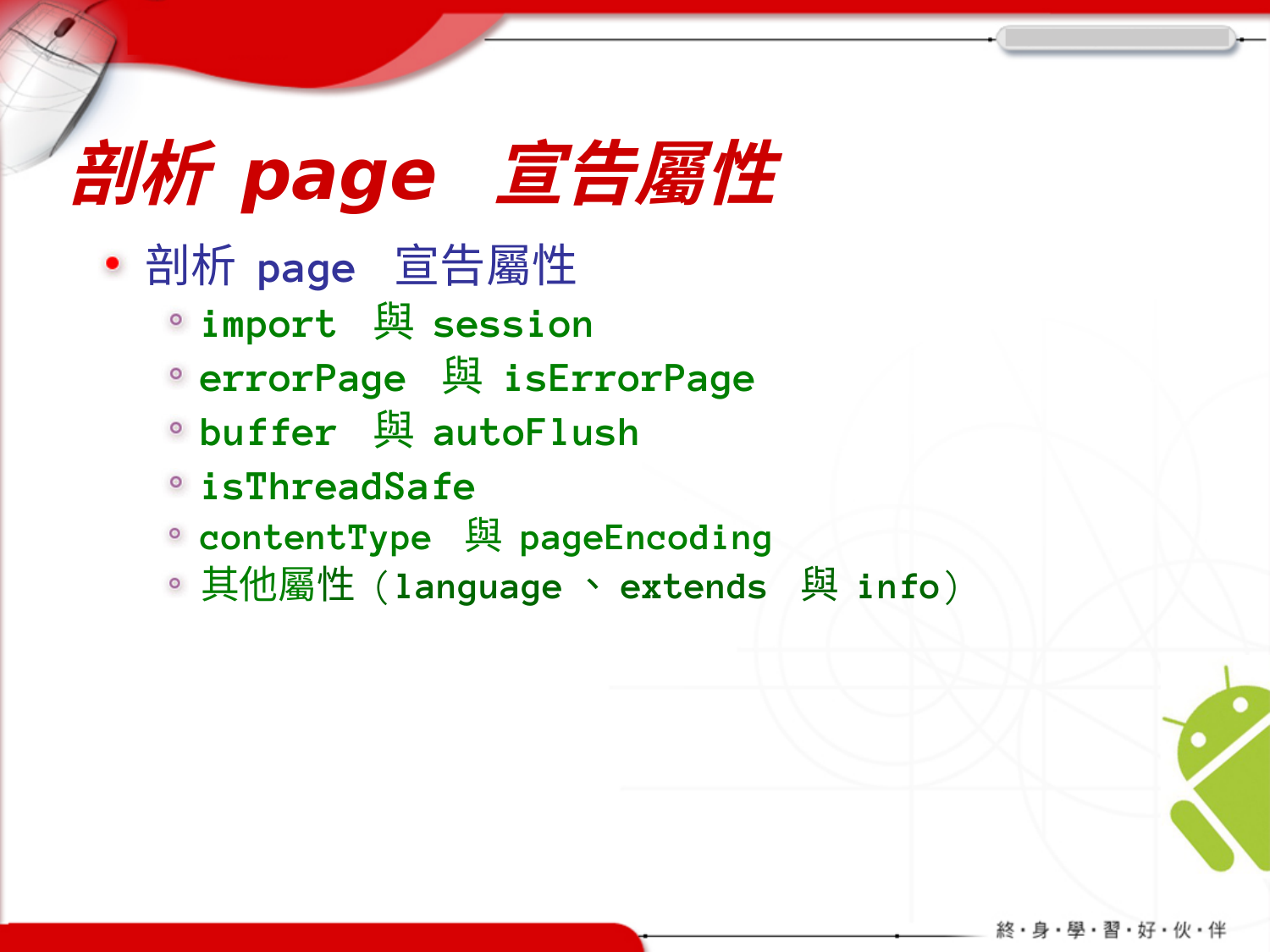

# 剖析 page 宣告屬性
剖析 page 宣告屬性
import 與 session
errorPage 與 isErrorPage
buffer 與 autoFlush
isThreadSafe
contentType 與 pageEncoding
其他屬性 (language、extends 與 info)